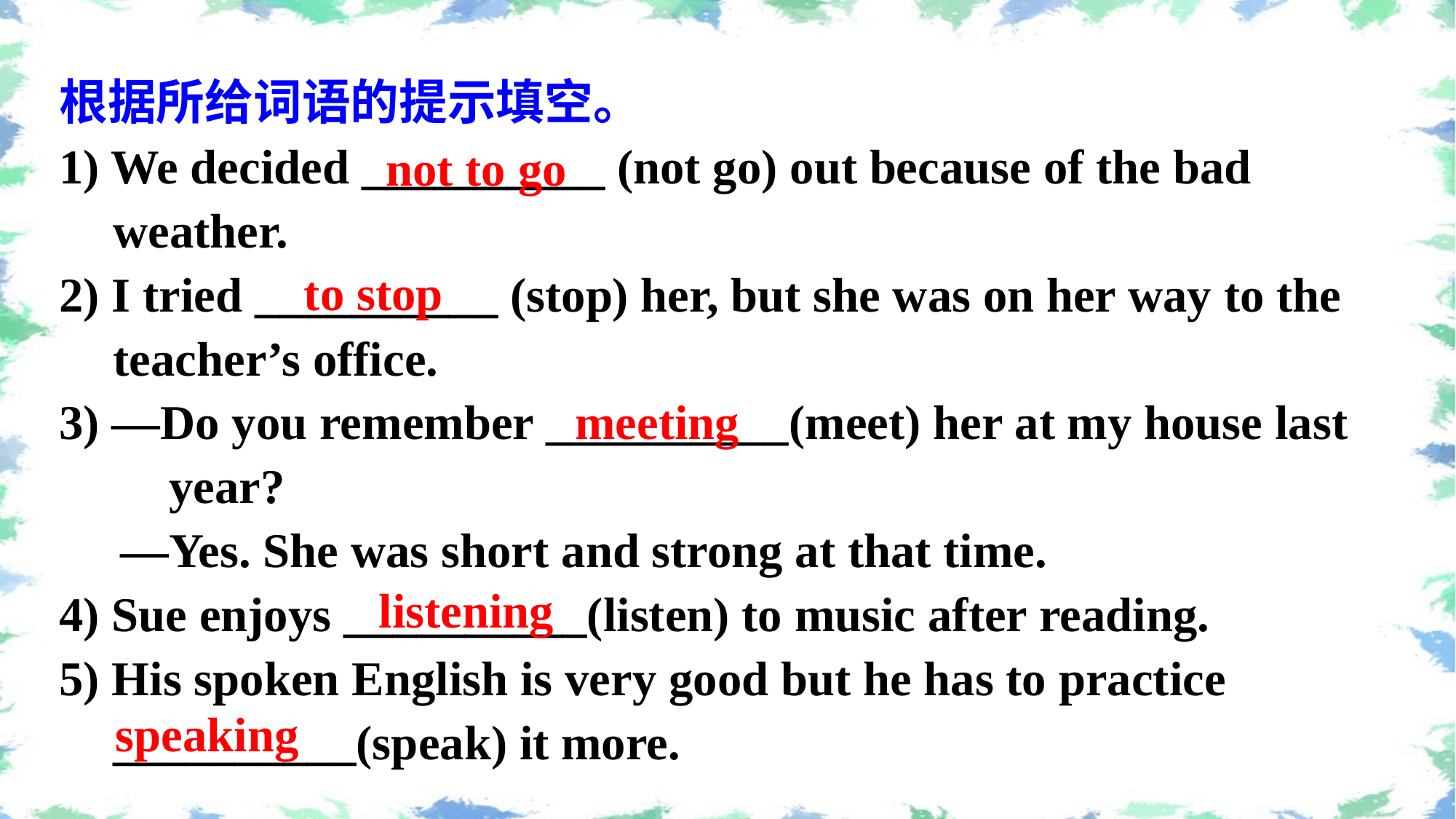

根据所给词语的提示填空。
1) We decided __________ (not go) out because of the bad weather.
2) I tried __________ (stop) her, but she was on her way to the teacher’s office.
3) —Do you remember __________(meet) her at my house last
         year?
     —Yes. She was short and strong at that time.
4) Sue enjoys __________(listen) to music after reading.
5) His spoken English is very good but he has to practice __________(speak) it more.
not to go
 to stop
meeting
 listening
 speaking